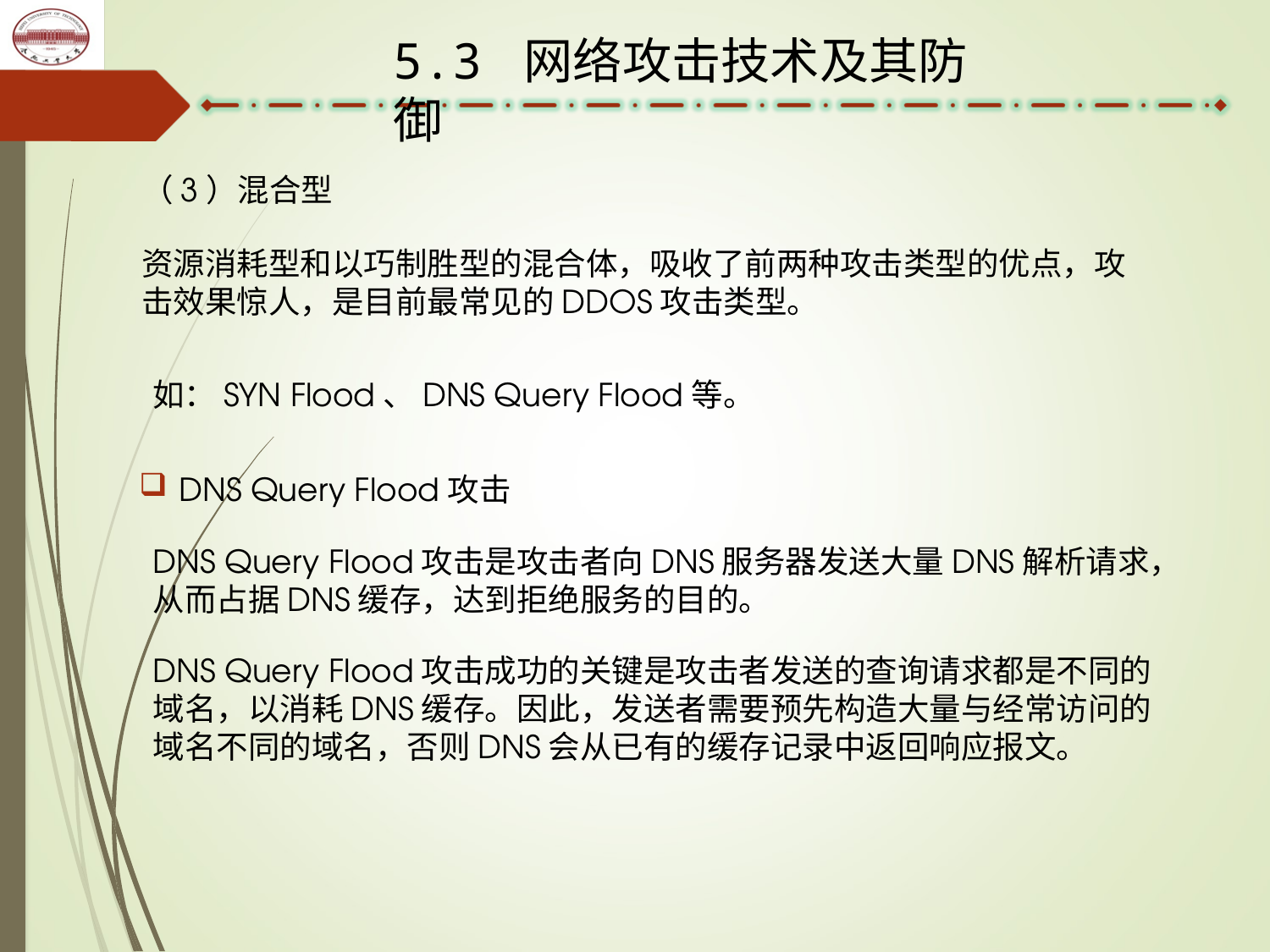

5.3 网络攻击技术及其防御
（3）混合型
资源消耗型和以巧制胜型的混合体，吸收了前两种攻击类型的优点，攻击效果惊人，是目前最常见的DDOS攻击类型。
如：SYN Flood、DNS Query Flood等。
DNS Query Flood攻击
DNS Query Flood攻击是攻击者向DNS服务器发送大量DNS解析请求，从而占据DNS缓存，达到拒绝服务的目的。
DNS Query Flood攻击成功的关键是攻击者发送的查询请求都是不同的域名，以消耗DNS缓存。因此，发送者需要预先构造大量与经常访问的域名不同的域名，否则DNS会从已有的缓存记录中返回响应报文。